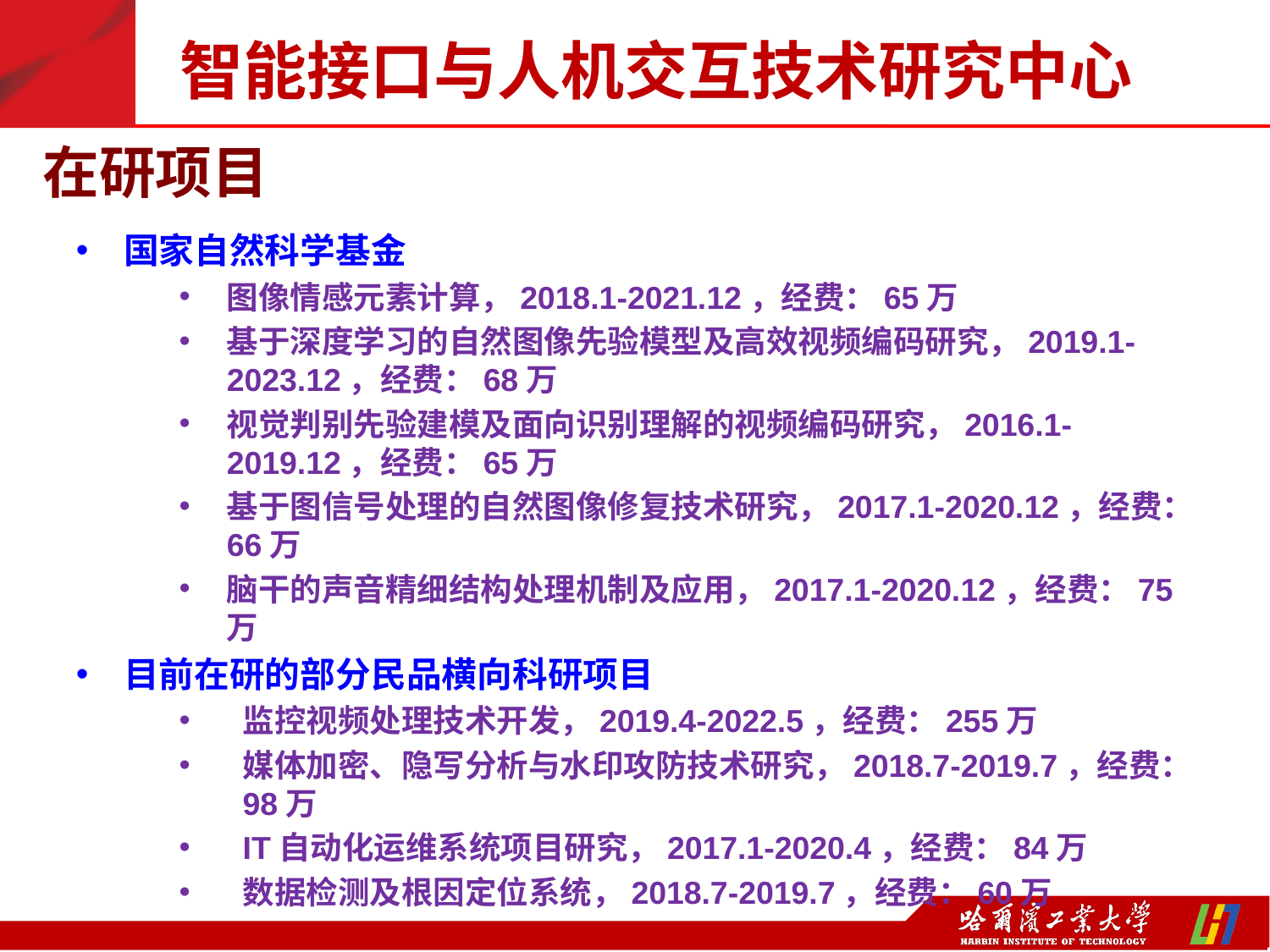

智能接口与人机交互技术研究中心
在研项目
国家自然科学基金
图像情感元素计算，2018.1-2021.12，经费：65万
基于深度学习的自然图像先验模型及高效视频编码研究，2019.1-2023.12，经费：68万
视觉判别先验建模及面向识别理解的视频编码研究，2016.1-2019.12，经费：65万
基于图信号处理的自然图像修复技术研究，2017.1-2020.12，经费：66万
脑干的声音精细结构处理机制及应用，2017.1-2020.12，经费：75万
目前在研的部分民品横向科研项目
监控视频处理技术开发，2019.4-2022.5，经费：255万
媒体加密、隐写分析与水印攻防技术研究，2018.7-2019.7，经费：98万
IT自动化运维系统项目研究，2017.1-2020.4，经费：84万
数据检测及根因定位系统，2018.7-2019.7，经费：60万